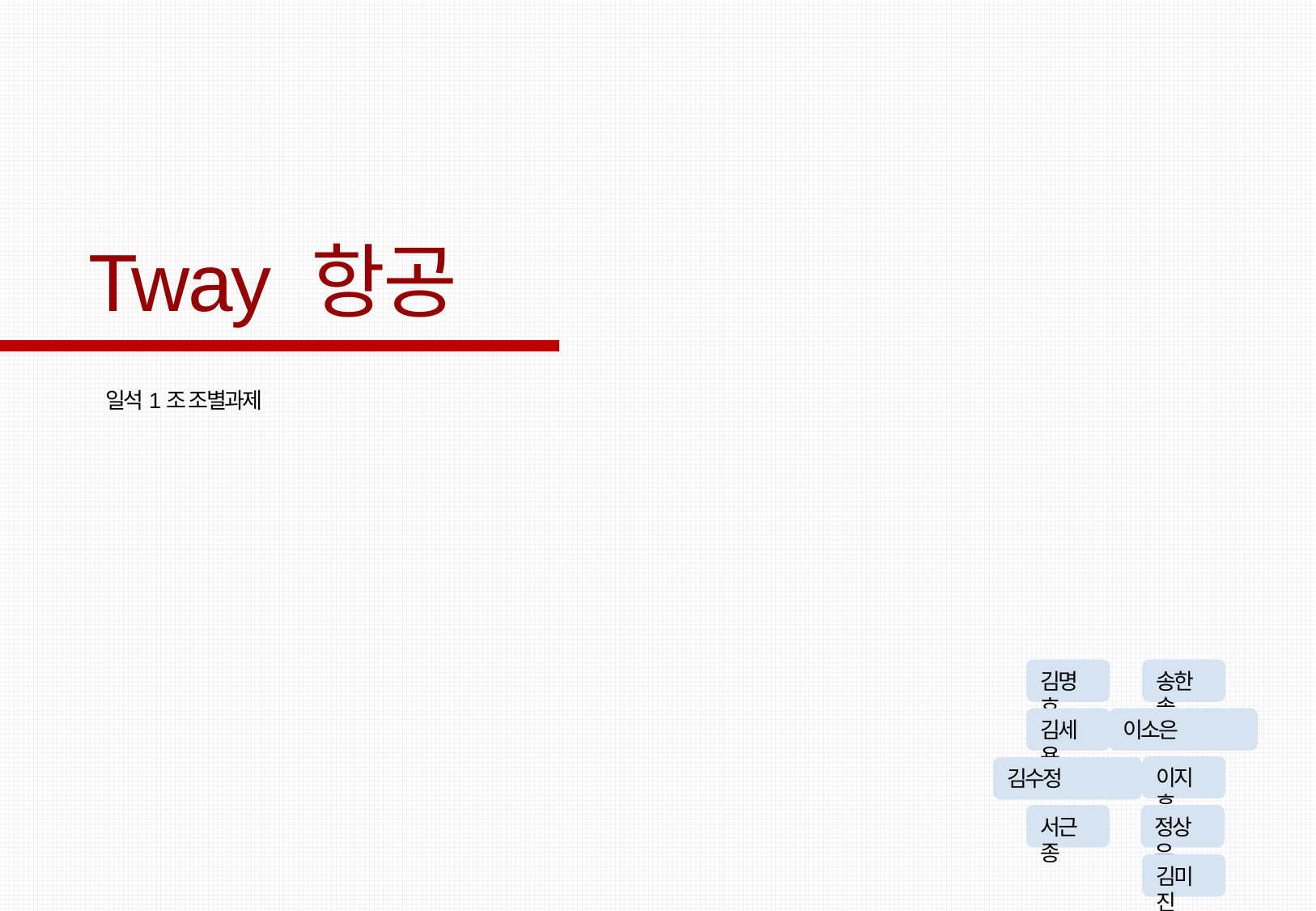

Tway 항공
일석1조 조별과제
송한솔
김명호
김세용
이소은
이지훈
김수정
서근종
정상우
김미진